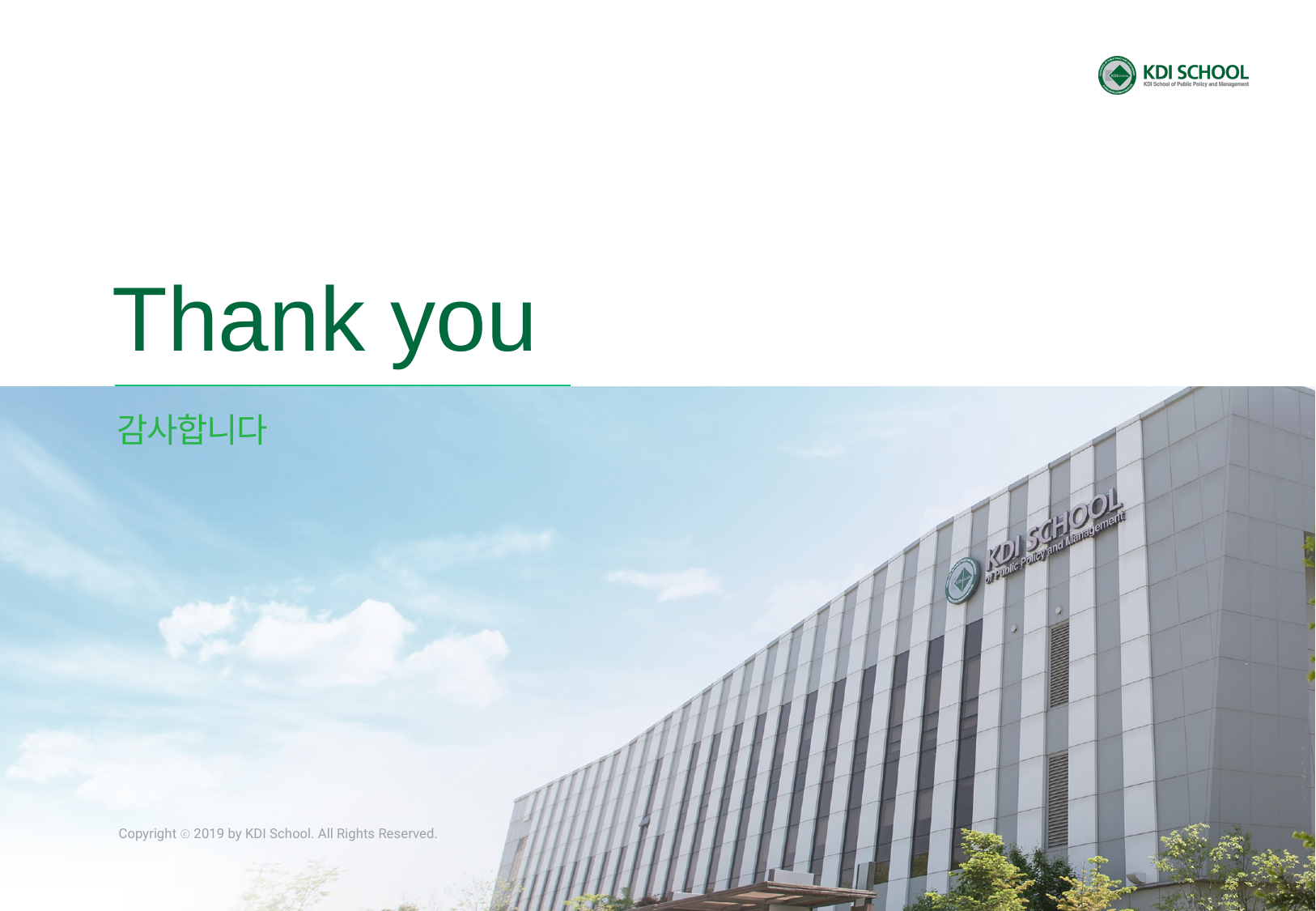

Thank you
감사합니다
Copyright ⓒ 2019 by KDI School. All Rights Reserved.